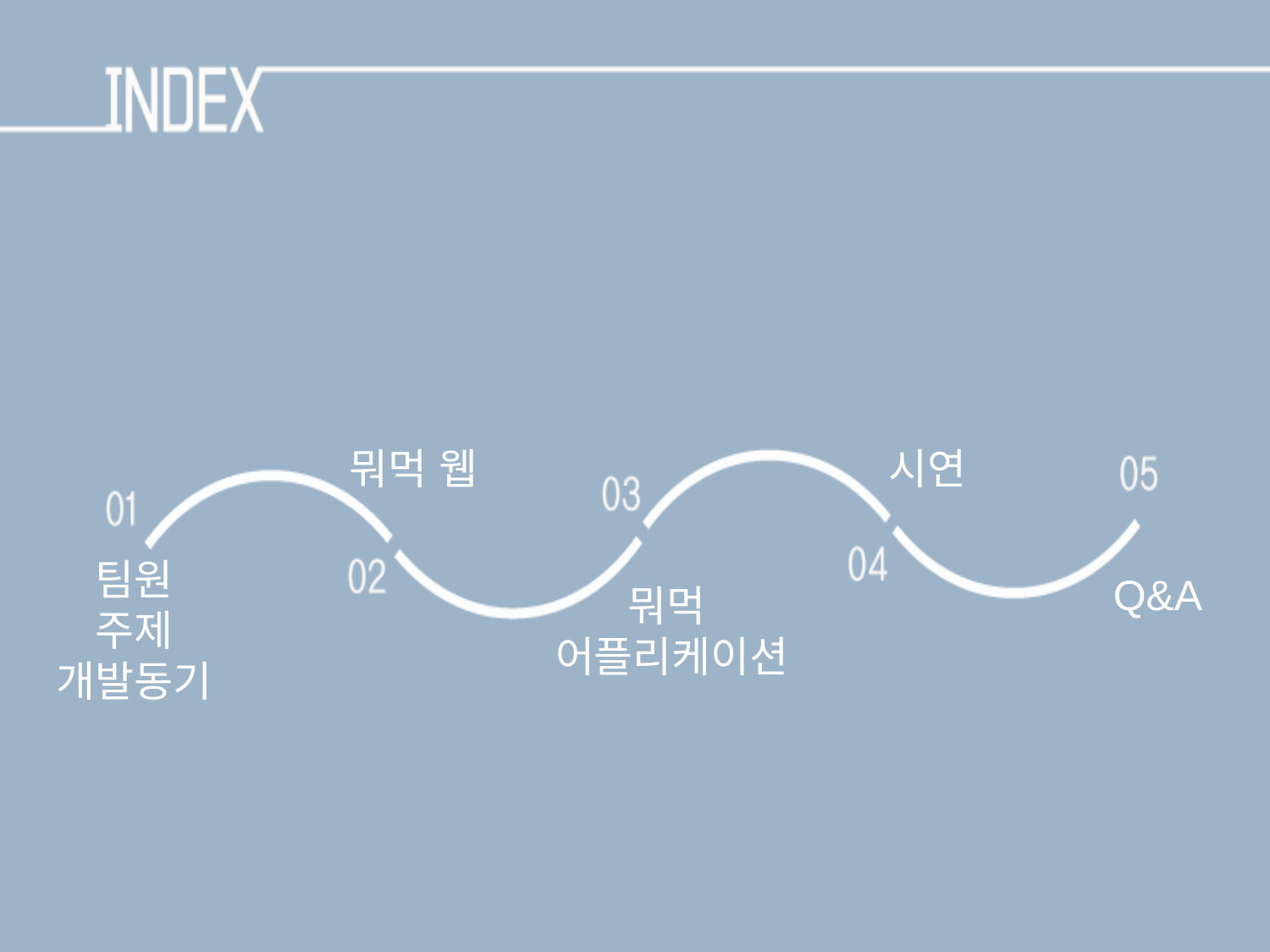

뭐먹 웹
시연
팀원
주제
개발동기
Q&A
뭐먹
어플리케이션